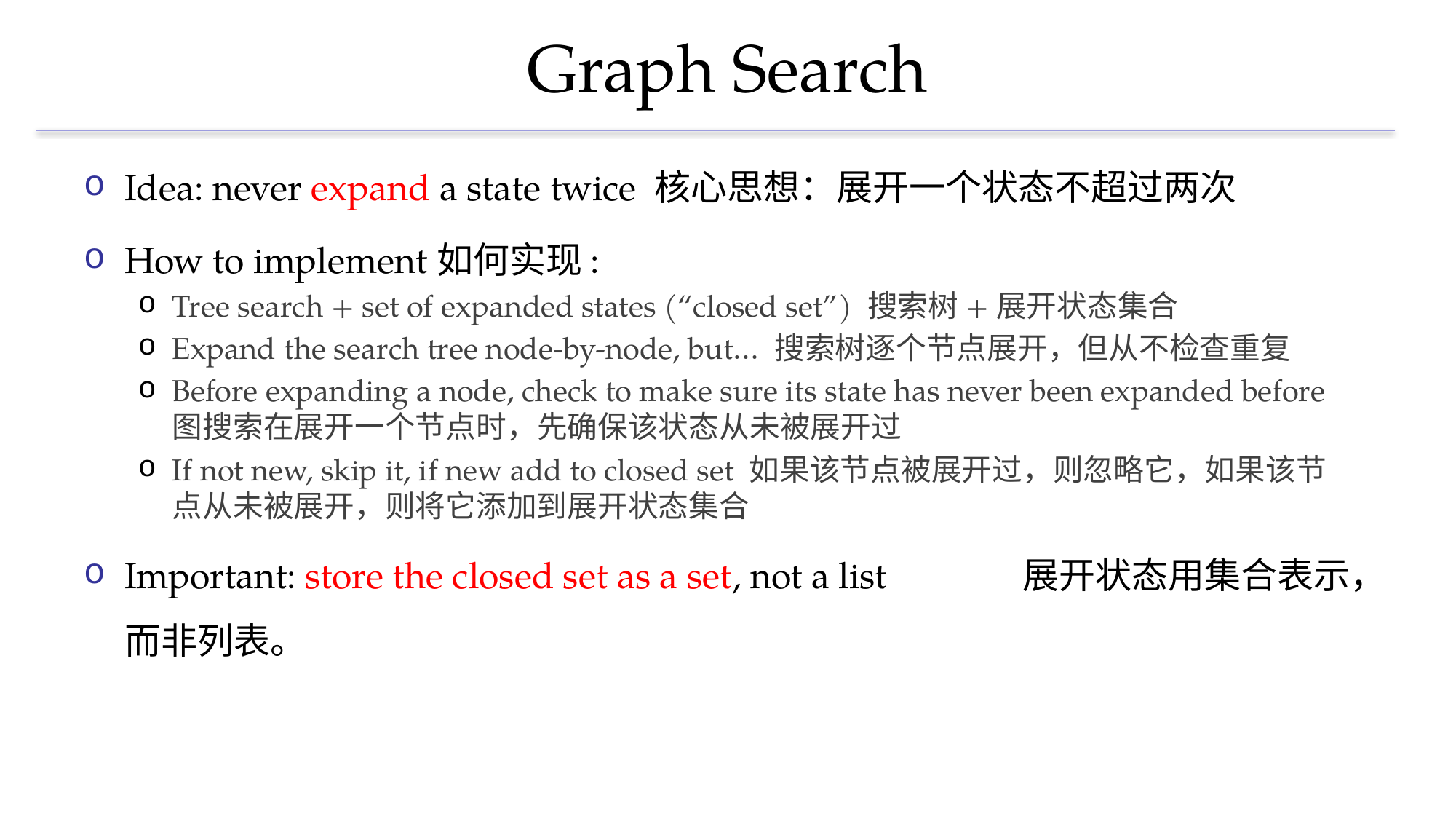

# Graph Search
Idea: never expand a state twice 核心思想：展开一个状态不超过两次
How to implement如何实现:
Tree search + set of expanded states (“closed set”) 搜索树+展开状态集合
Expand the search tree node-by-node, but… 搜索树逐个节点展开，但从不检查重复
Before expanding a node, check to make sure its state has never been expanded before 图搜索在展开一个节点时，先确保该状态从未被展开过
If not new, skip it, if new add to closed set 如果该节点被展开过，则忽略它，如果该节点从未被展开，则将它添加到展开状态集合
Important: store the closed set as a set, not a list              展开状态用集合表示，而非列表。